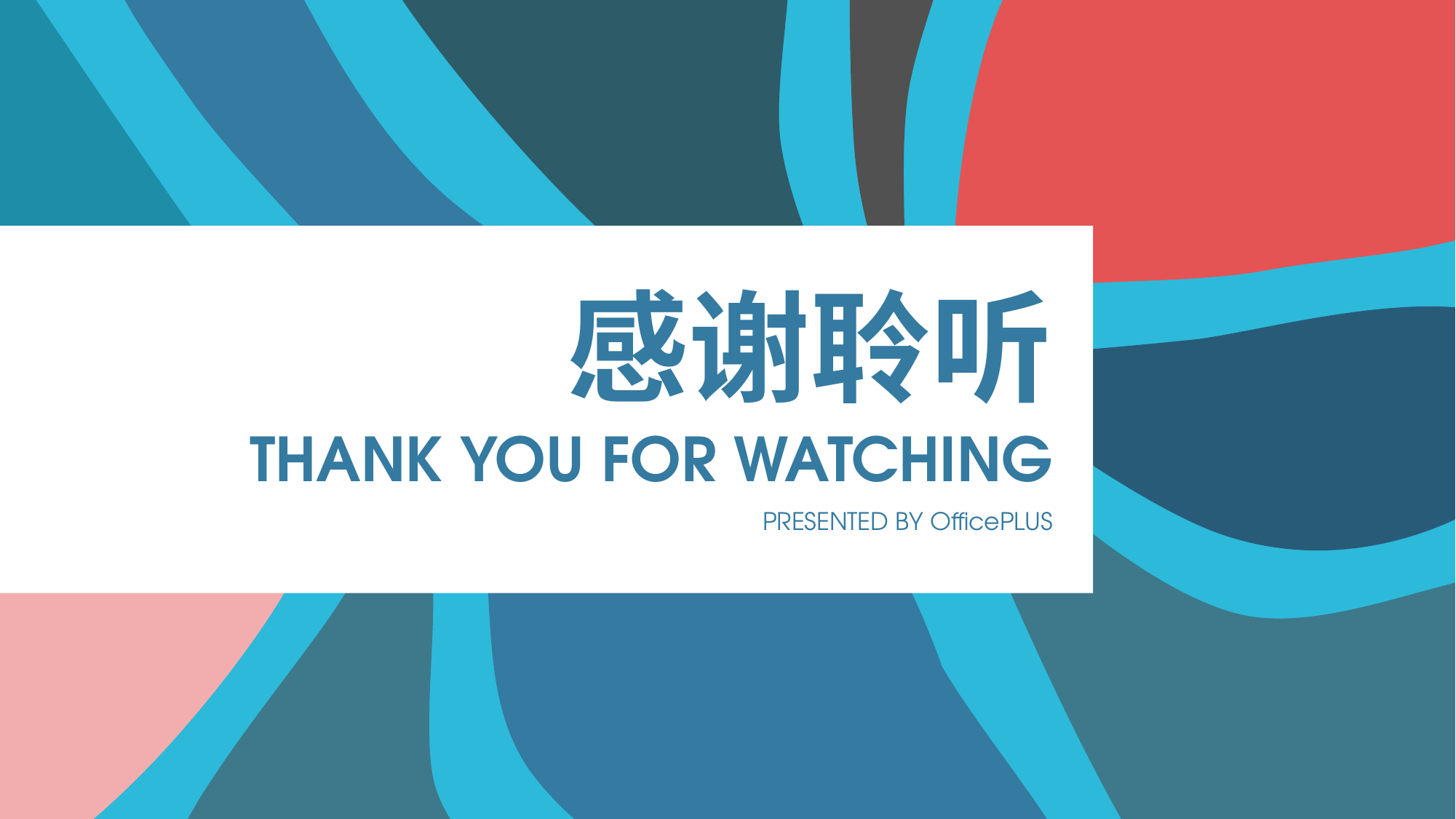

感谢聆听
THANK YOU FOR WATCHING
PRESENTED BY OfficePLUS